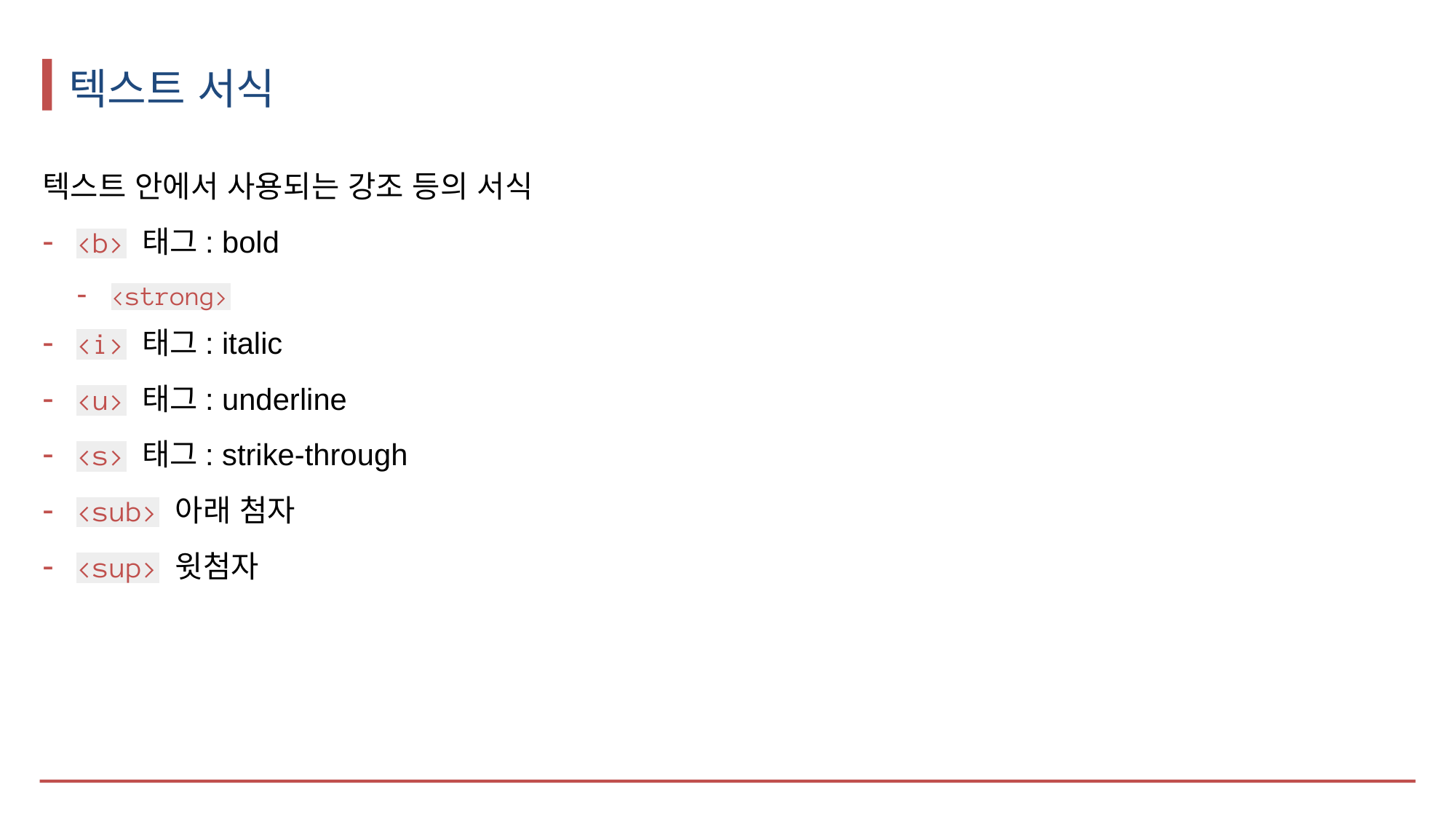

# 텍스트 서식
텍스트 안에서 사용되는 강조 등의 서식
<b> 태그: bold
<strong>
<i> 태그: italic
<u> 태그: underline
<s> 태그: strike-through
<sub> 아래 첨자
<sup> 윗첨자